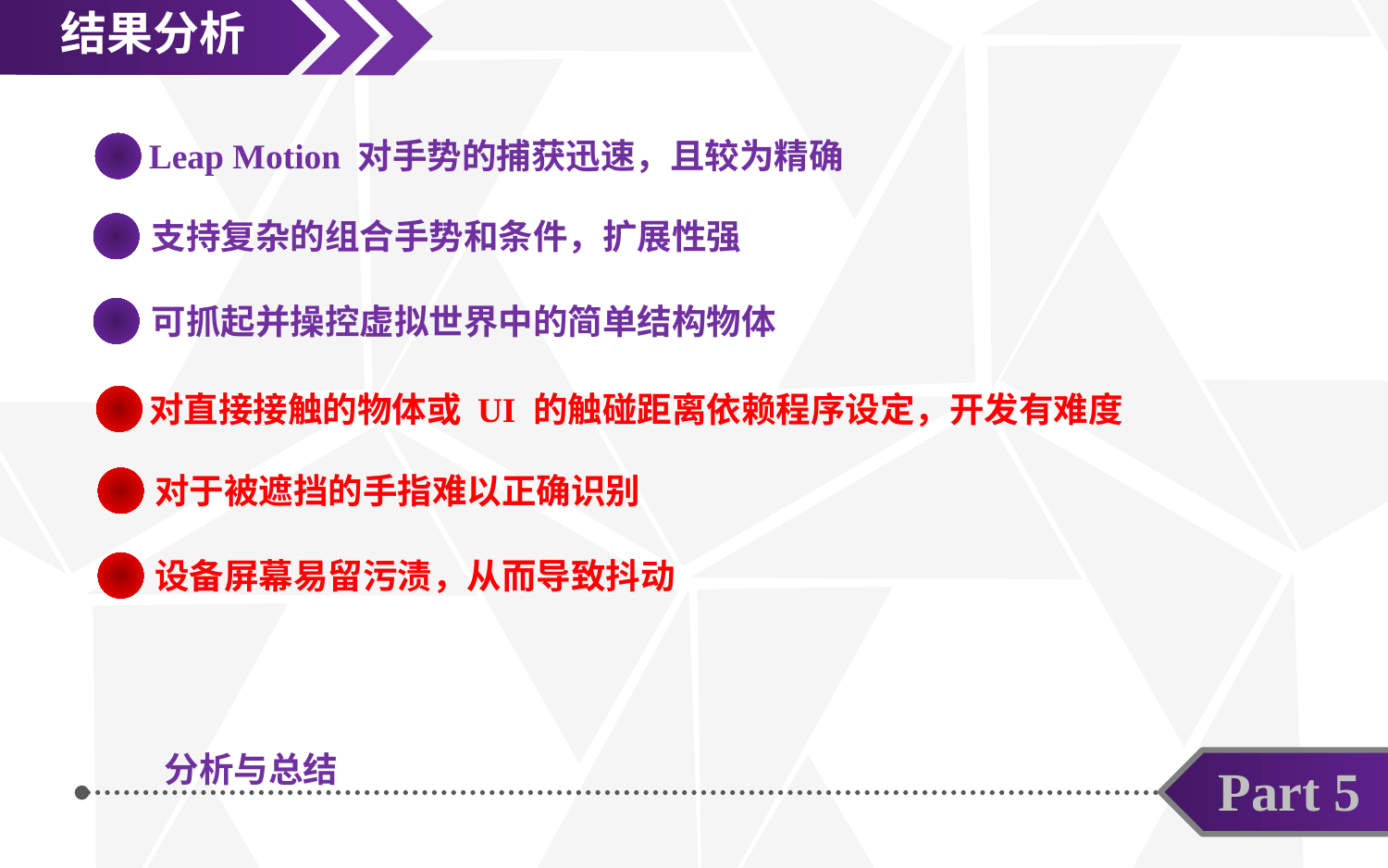

结果分析

Leap Motion 对手势的捕获迅速，且较为精确

支持复杂的组合手势和条件，扩展性强

可抓起并操控虚拟世界中的简单结构物体

对直接接触的物体或 UI 的触碰距离依赖程序设定，开发有难度

对于被遮挡的手指难以正确识别

设备屏幕易留污渍，从而导致抖动

分析与总结
Part 5